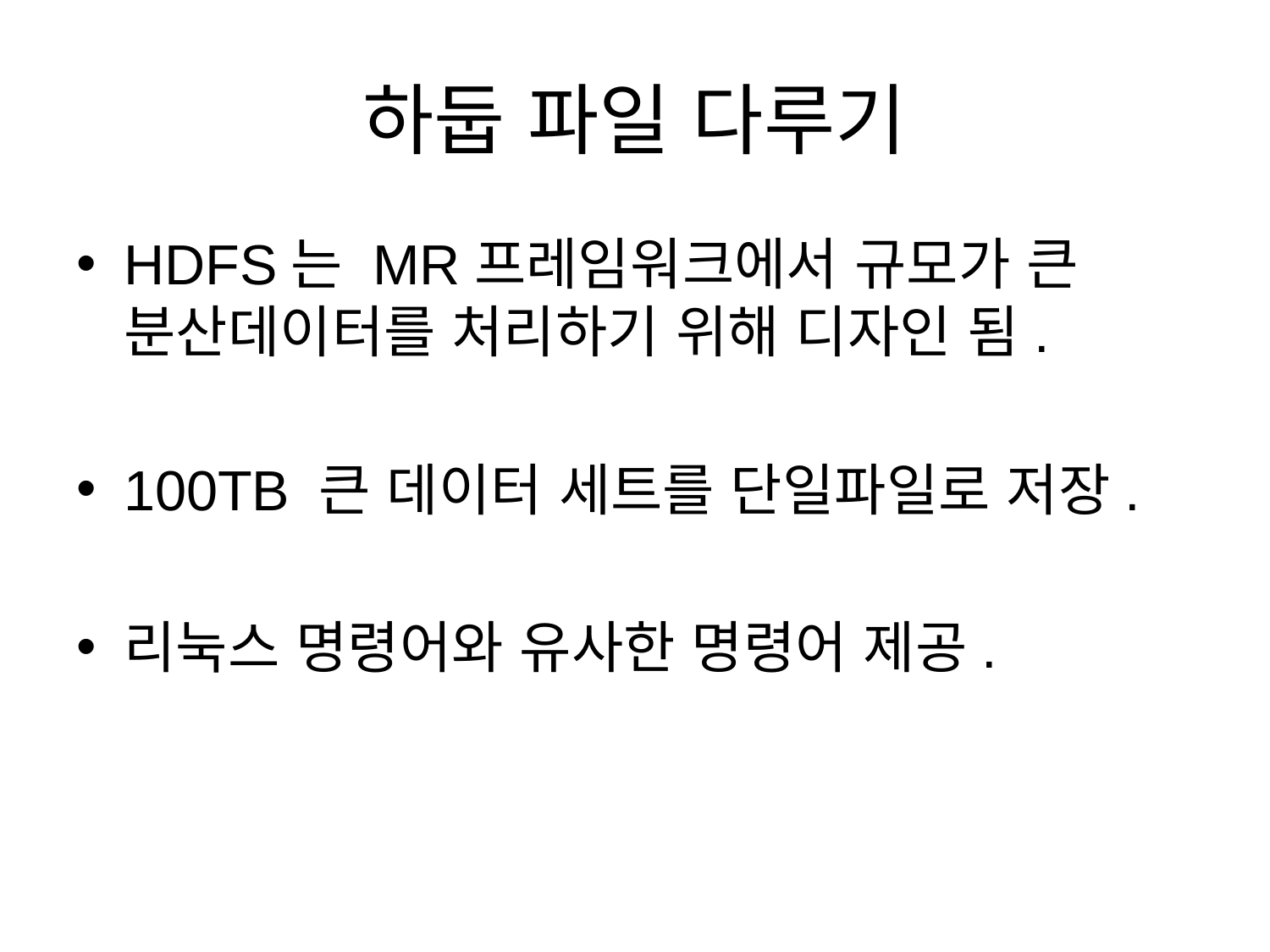

# 하둡 파일 다루기
HDFS는 MR프레임워크에서 규모가 큰 분산데이터를 처리하기 위해 디자인 됨.

100TB 큰 데이터 세트를 단일파일로 저장.

리눅스 명령어와 유사한 명령어 제공.